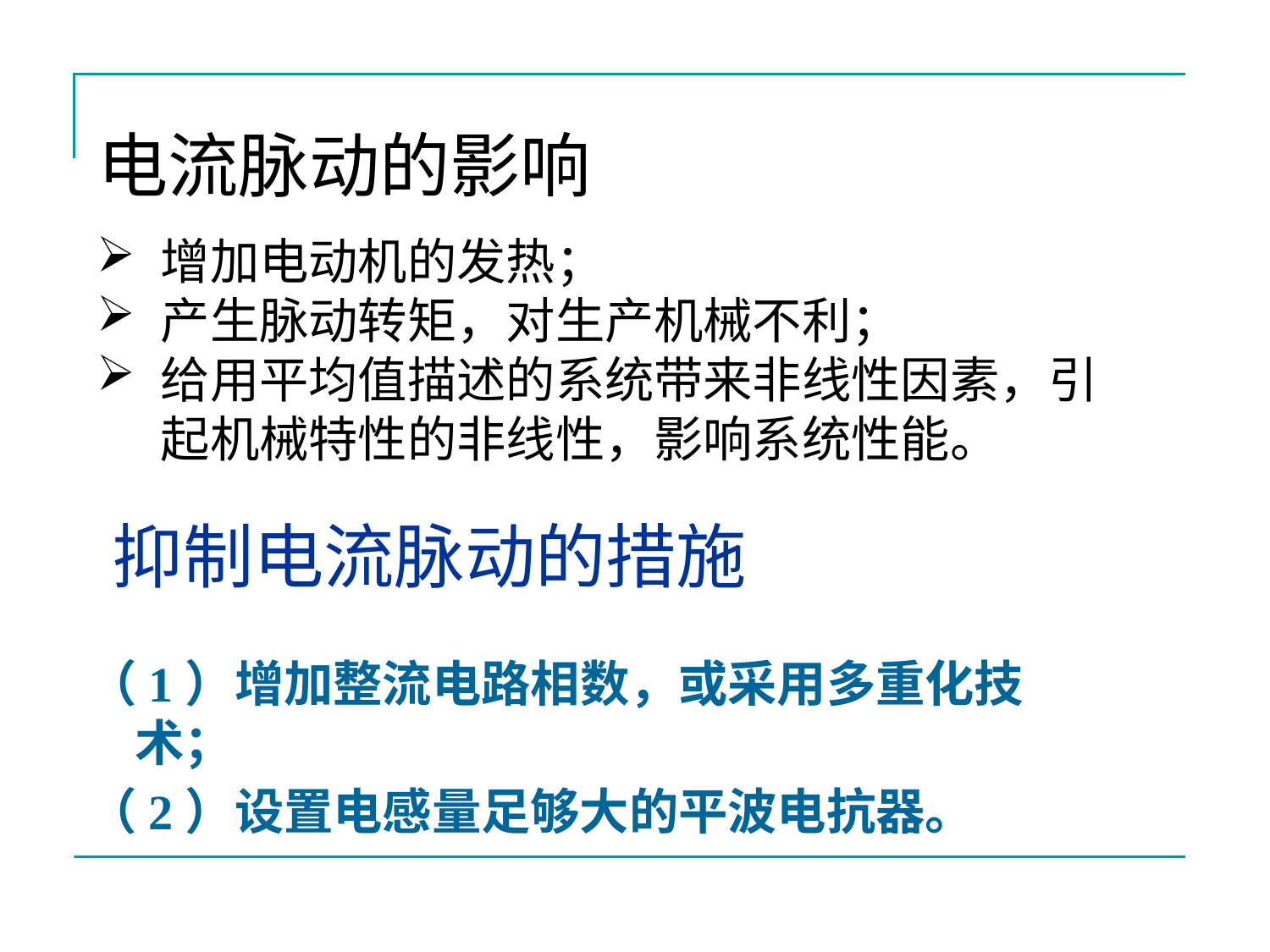

电流脉动的影响
增加电动机的发热；
产生脉动转矩，对生产机械不利；
给用平均值描述的系统带来非线性因素，引起机械特性的非线性，影响系统性能。
# 抑制电流脉动的措施
（1）增加整流电路相数，或采用多重化技术；
（2）设置电感量足够大的平波电抗器。